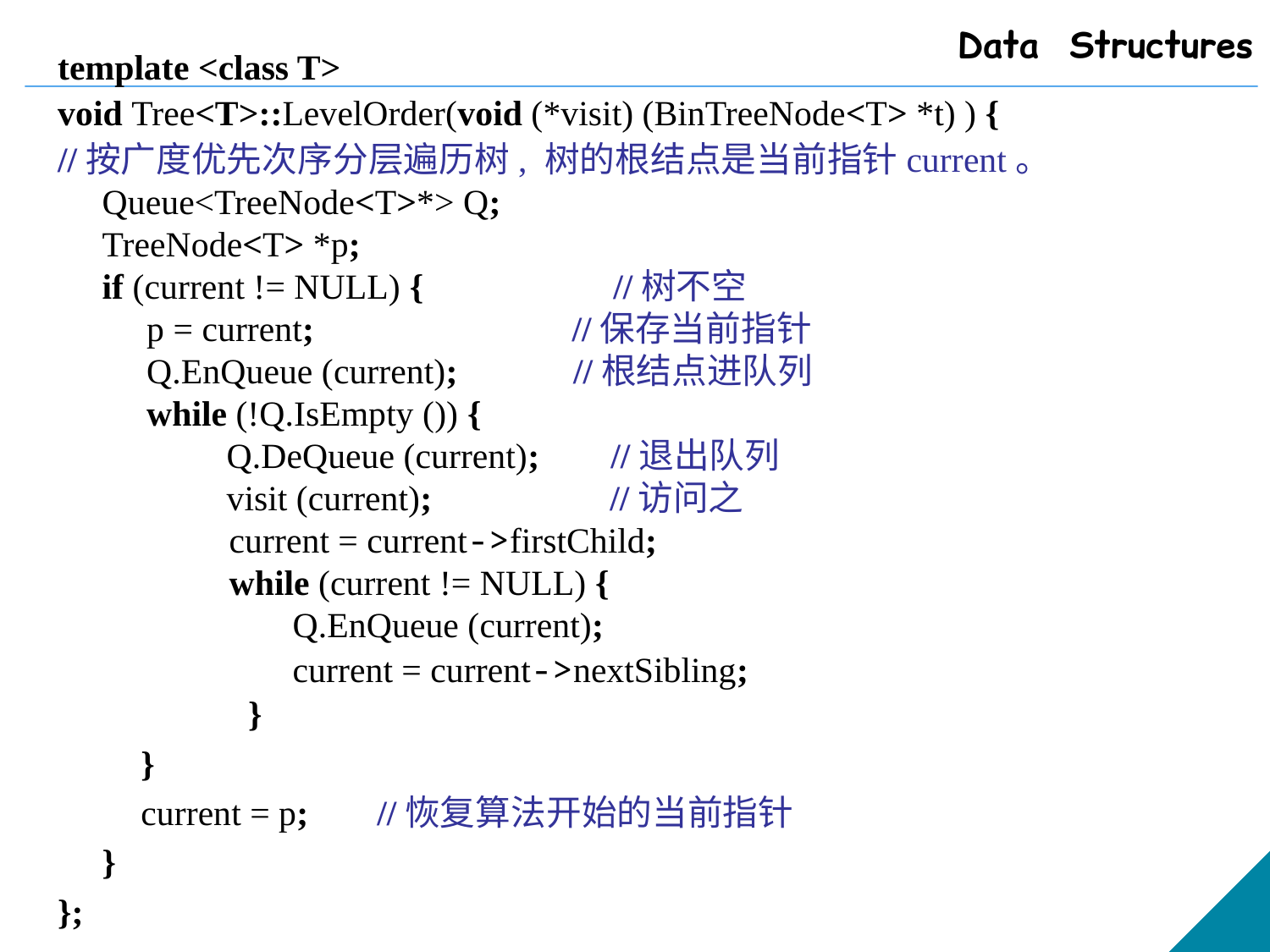

template <class T>
void Tree<T>::LevelOrder(void (*visit) (BinTreeNode<T> *t) ) {
//按广度优先次序分层遍历树, 树的根结点是当前指针current。
     Queue<TreeNode<T>*> Q;
     TreeNode<T> *p;
     if (current != NULL) { 	      	//树不空
          p = current;                             //保存当前指针
          Q.EnQueue (current);             //根结点进队列
          while (!Q.IsEmpty ()) {
                   Q.DeQueue (current);        //退出队列
                   visit (current);                    //访问之
     current = current->firstChild;
     while (current != NULL) {
     Q.EnQueue (current);
     current = current->nextSibling;
}
 	    }
     	    current = p;	  //恢复算法开始的当前指针
     }
};